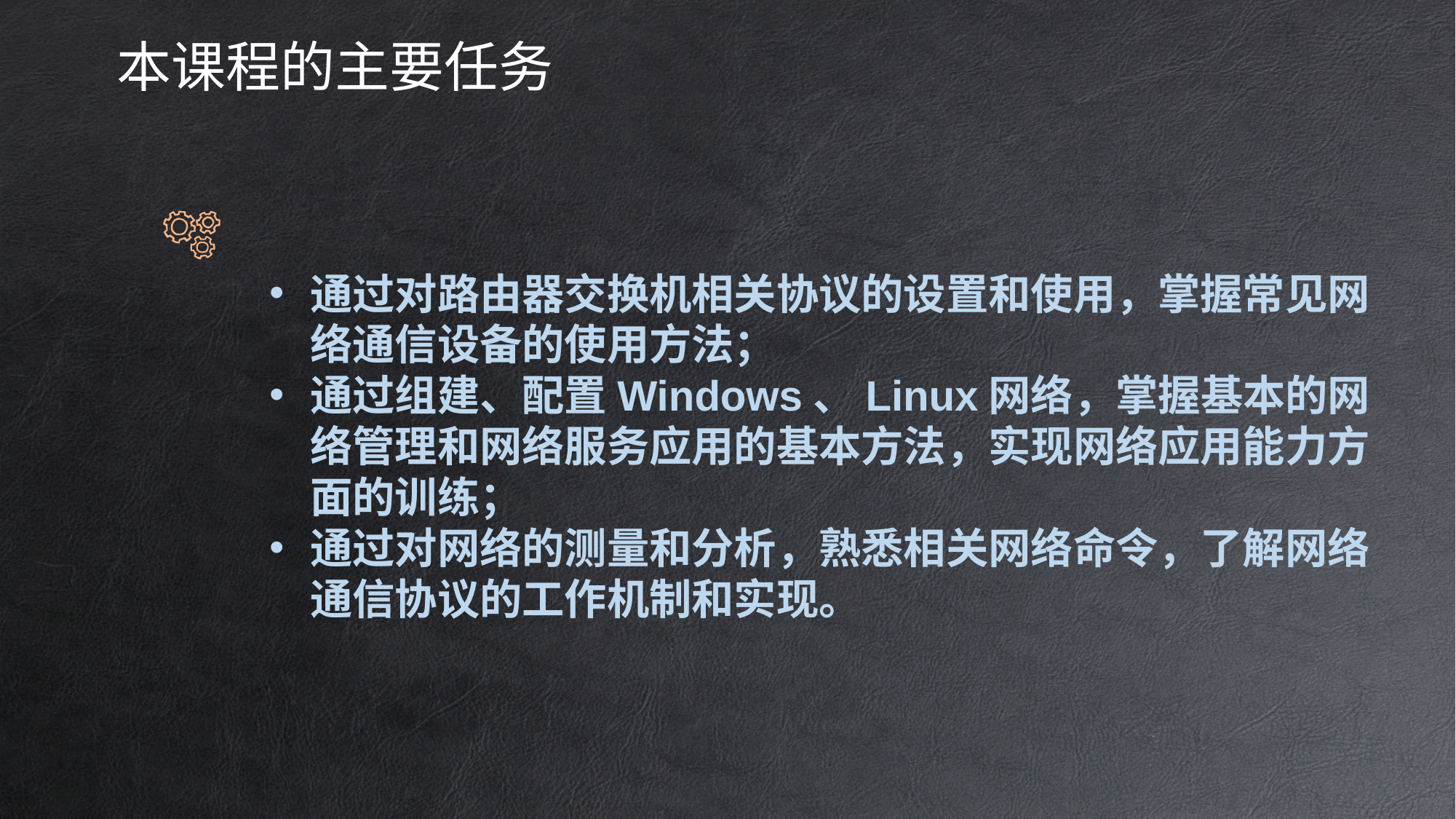

本课程的主要任务

通过对路由器交换机相关协议的设置和使用，掌握常见网络通信设备的使用方法；
通过组建、配置Windows、Linux网络，掌握基本的网络管理和网络服务应用的基本方法，实现网络应用能力方面的训练；
通过对网络的测量和分析，熟悉相关网络命令，了解网络通信协议的工作机制和实现。